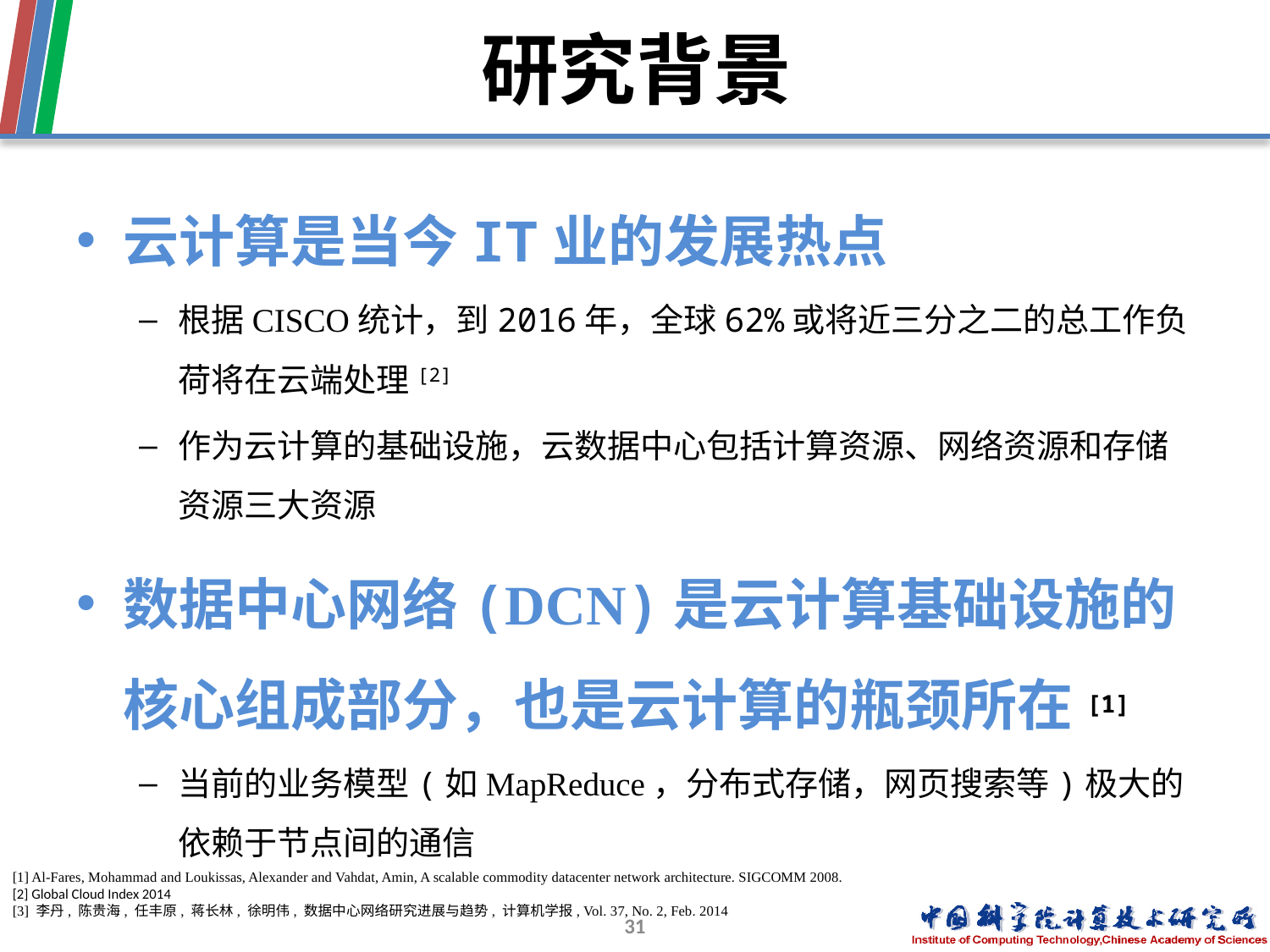

# 研究背景
云计算是当今IT业的发展热点
根据CISCO统计，到2016年，全球62%或将近三分之二的总工作负荷将在云端处理[2]
作为云计算的基础设施，云数据中心包括计算资源、网络资源和存储资源三大资源
数据中心网络(DCN)是云计算基础设施的核心组成部分，也是云计算的瓶颈所在[1]
当前的业务模型(如MapReduce，分布式存储，网页搜索等)极大的依赖于节点间的通信
[1] Al-Fares, Mohammad and Loukissas, Alexander and Vahdat, Amin, A scalable commodity datacenter network architecture. SIGCOMM 2008.
[2] Global Cloud Index 2014
[3] 李丹, 陈贵海, 任丰原, 蒋长林, 徐明伟, 数据中心网络研究进展与趋势, 计算机学报, Vol. 37, No. 2, Feb. 2014
31